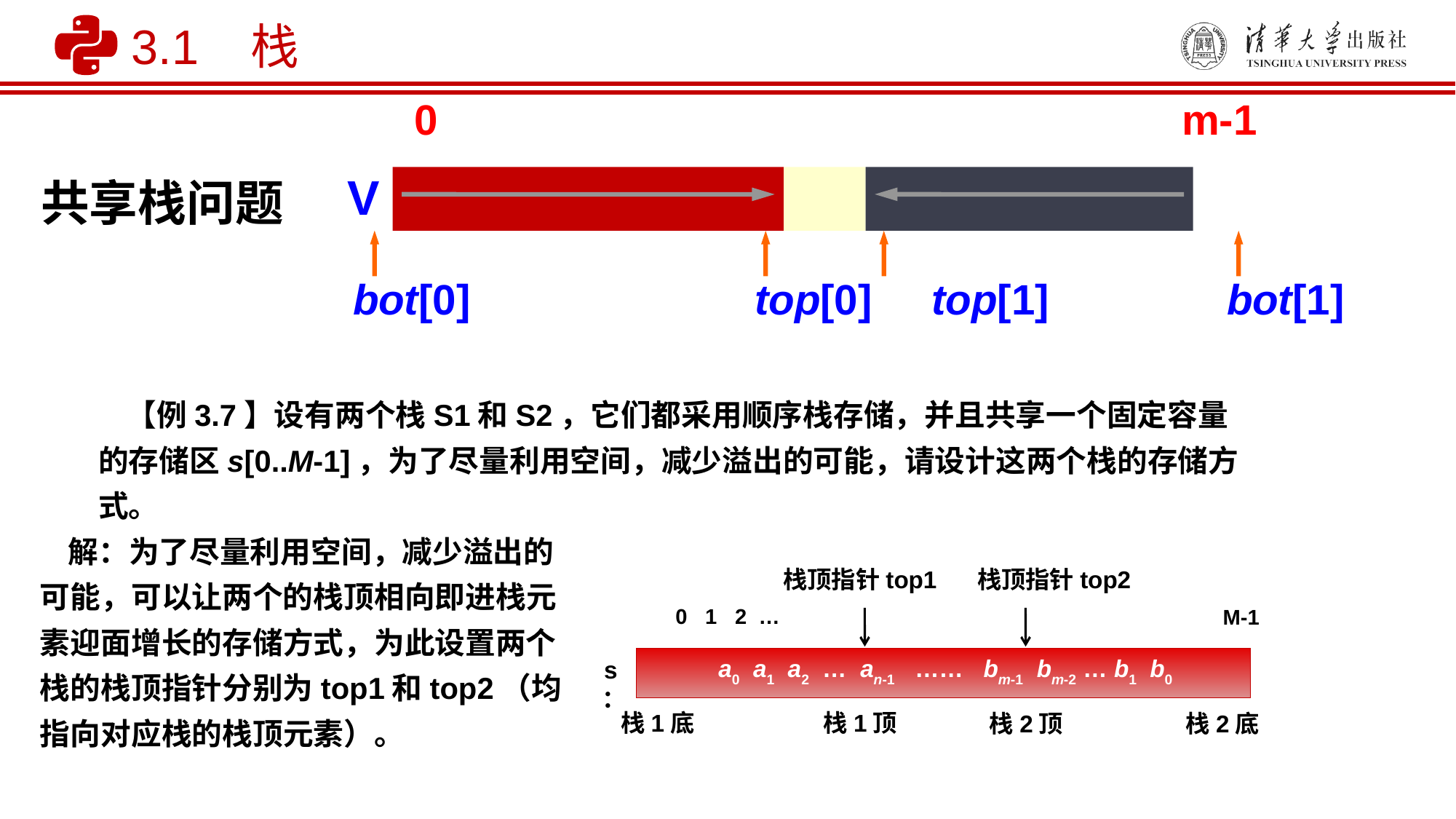

3.1   栈
0                                                               m-1
V

bot[0]                        top[0]     top[1]               bot[1]
共享栈问题
   【例3.7】设有两个栈S1和S2，它们都采用顺序栈存储，并且共享一个固定容量的存储区s[0..M-1]，为了尽量利用空间，减少溢出的可能，请设计这两个栈的存储方式。
   解：为了尽量利用空间，减少溢出的可能，可以让两个的栈顶相向即进栈元素迎面增长的存储方式，为此设置两个栈的栈顶指针分别为top1和top2（均指向对应栈的栈顶元素）。
栈顶指针top1
栈顶指针top2
0   1   2  …
M-1

a0  a1  a2  …  an-1   ……   bm-1  bm-2 … b1  b0
s：
栈1底
栈1顶
栈2顶
栈2底